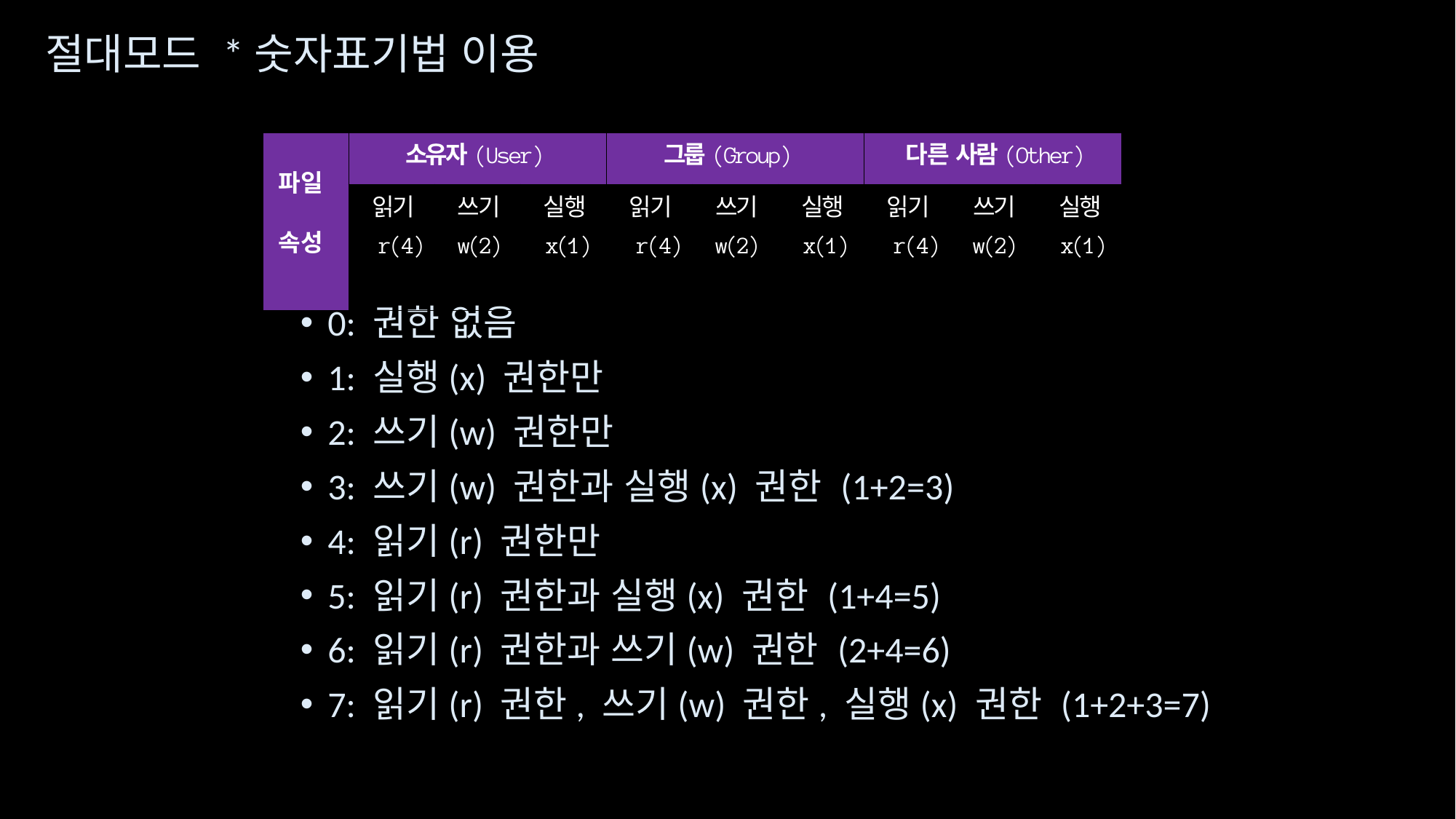

# 절대모드 *숫자표기법 이용
| 파일 속성 | 소유자(User) |  |  | 그룹(Group) |  |  | 다른 사람(Other) |  |  |
| --- | --- | --- | --- | --- | --- | --- | --- | --- | --- |
|  | 읽기 r(4) | 쓰기 w(2) | 실행 x(1) | 읽기 r(4) | 쓰기 w(2) | 실행 x(1) | 읽기 r(4) | 쓰기 w(2) | 실행 x(1) |
0: 권한 없음
1: 실행(x) 권한만
2: 쓰기(w) 권한만
3: 쓰기(w) 권한과 실행(x) 권한 (1+2=3)
4: 읽기(r) 권한만
5: 읽기(r) 권한과 실행(x) 권한 (1+4=5)
6: 읽기(r) 권한과 쓰기(w) 권한 (2+4=6)
7: 읽기(r) 권한, 쓰기(w) 권한, 실행(x) 권한 (1+2+3=7)